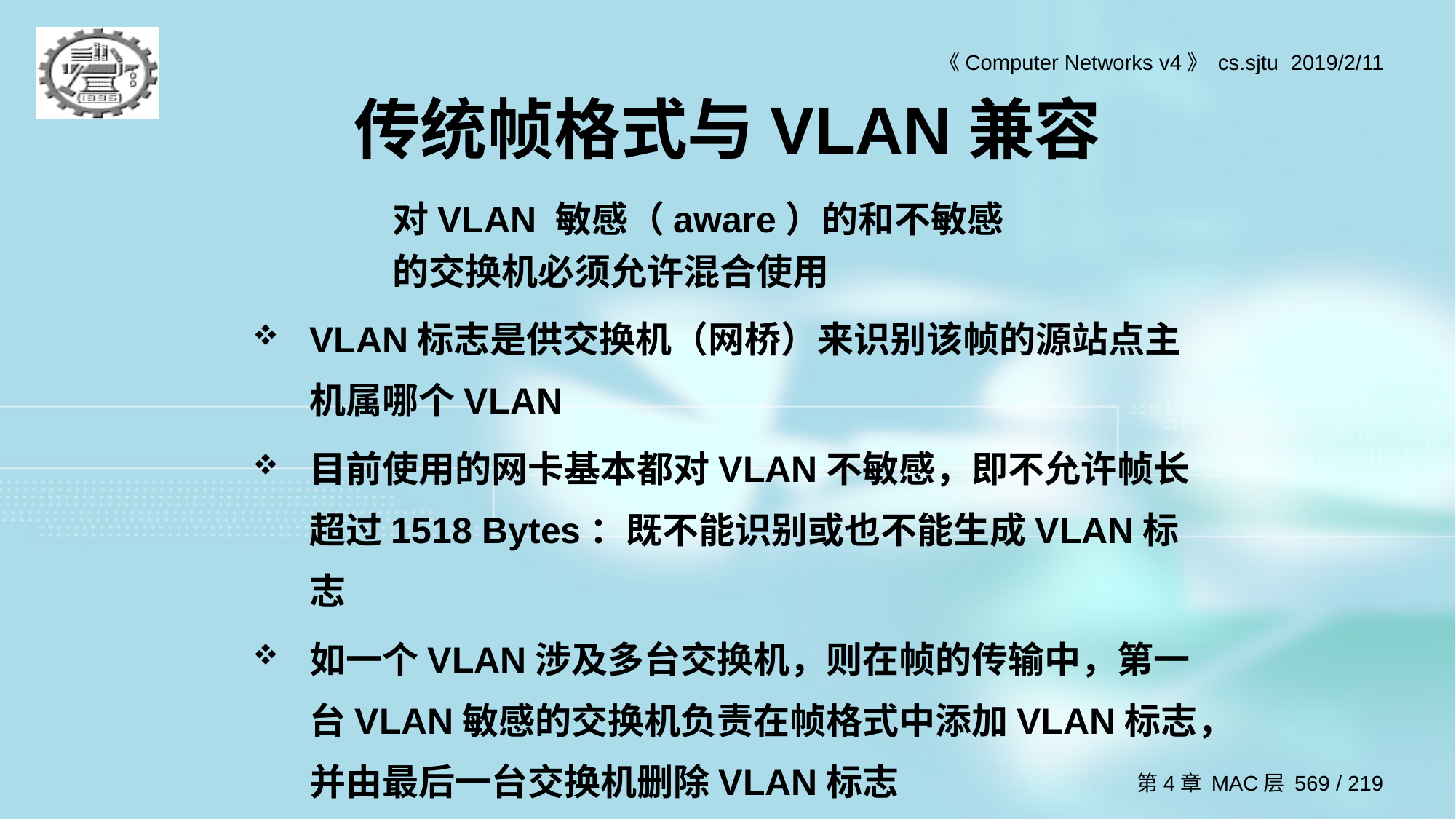

# 传统帧格式与VLAN兼容
对VLAN 敏感（aware）的和不敏感的交换机必须允许混合使用
VLAN标志是供交换机（网桥）来识别该帧的源站点主机属哪个VLAN
目前使用的网卡基本都对VLAN不敏感，即不允许帧长超过1518 Bytes：既不能识别或也不能生成VLAN标志
如一个VLAN涉及多台交换机，则在帧的传输中，第一台VLAN敏感的交换机负责在帧格式中添加VLAN标志，并由最后一台交换机删除VLAN标志